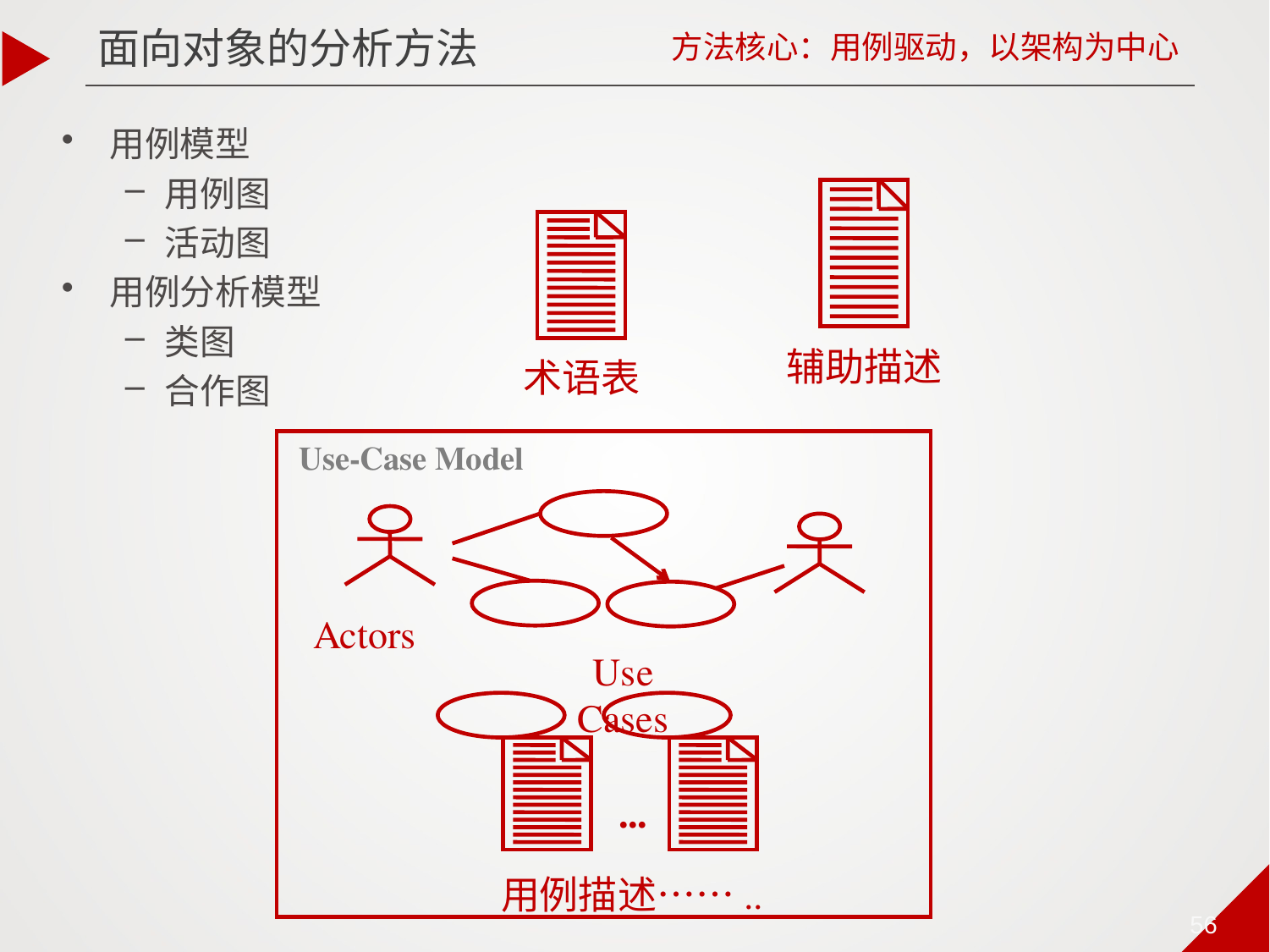

# 面向对象的分析方法
方法核心：用例驱动，以架构为中心

用例模型
用例图
活动图
用例分析模型
类图
合作图

辅助描述

术语表

Use-Case Model

Actors
Use Cases

...
用例描述……..